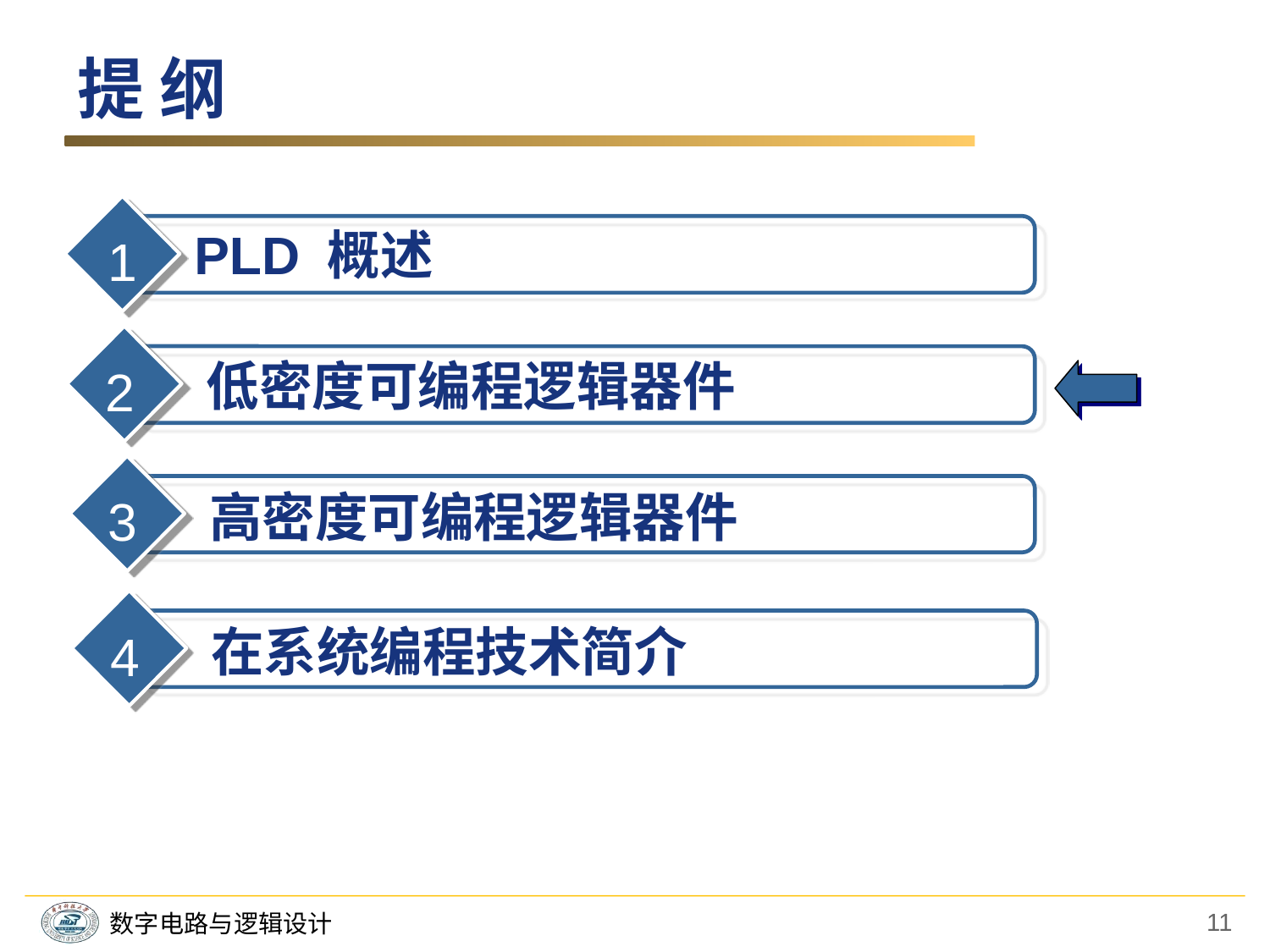

# 提 纲

 PLD 概述

1

 低密度可编程逻辑器件
2

 高密度可编程逻辑器件
3

 在系统编程技术简介
4
11
数字电路与逻辑设计